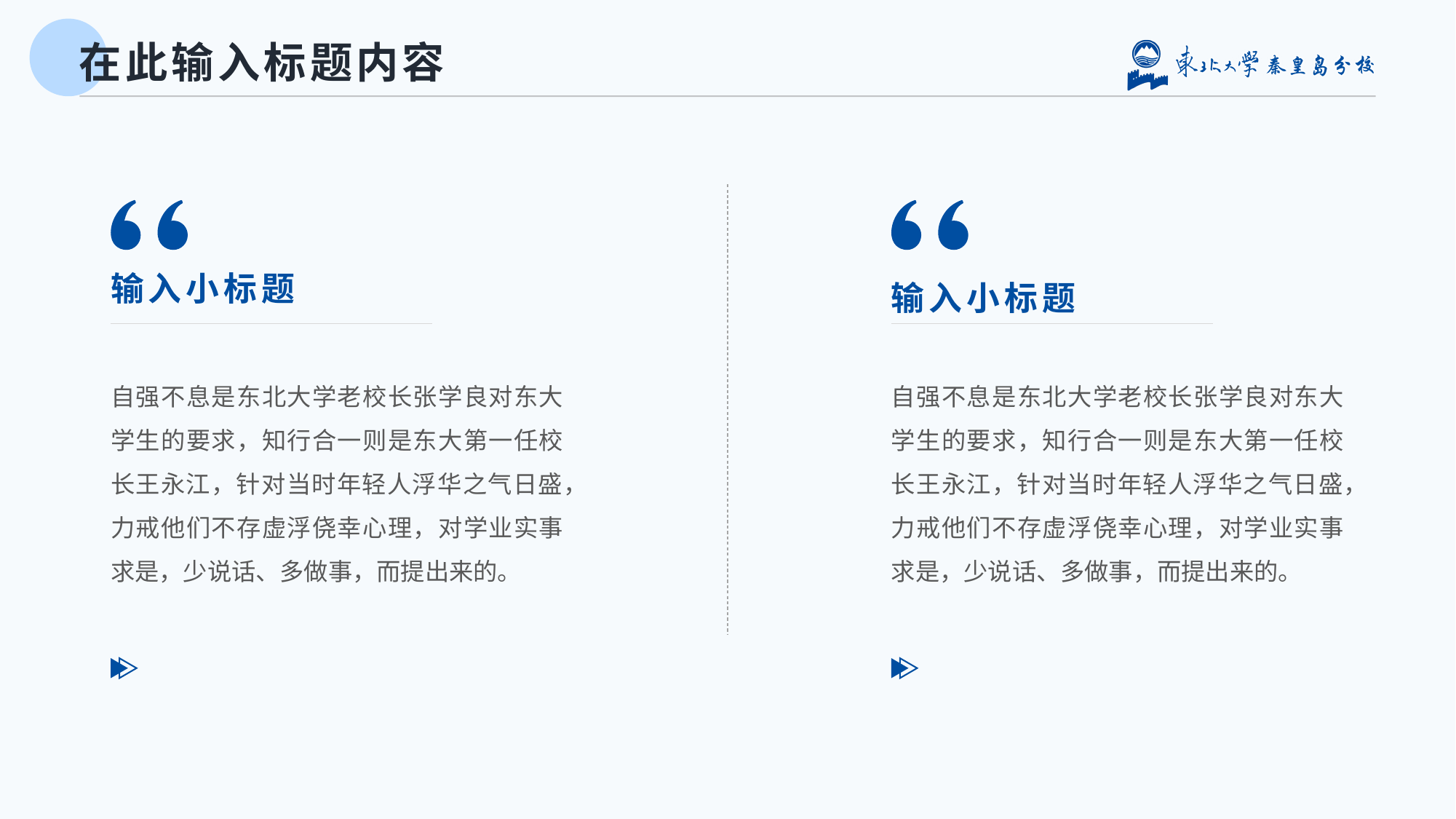

# 在此输入标题内容

输入小标题
自强不息是东北大学老校长张学良对东大学生的要求，知行合一则是东大第一任校长王永江，针对当时年轻人浮华之气日盛，力戒他们不存虚浮侥幸心理，对学业实事求是，少说话、多做事，而提出来的。

输入小标题
自强不息是东北大学老校长张学良对东大学生的要求，知行合一则是东大第一任校长王永江，针对当时年轻人浮华之气日盛，力戒他们不存虚浮侥幸心理，对学业实事求是，少说话、多做事，而提出来的。